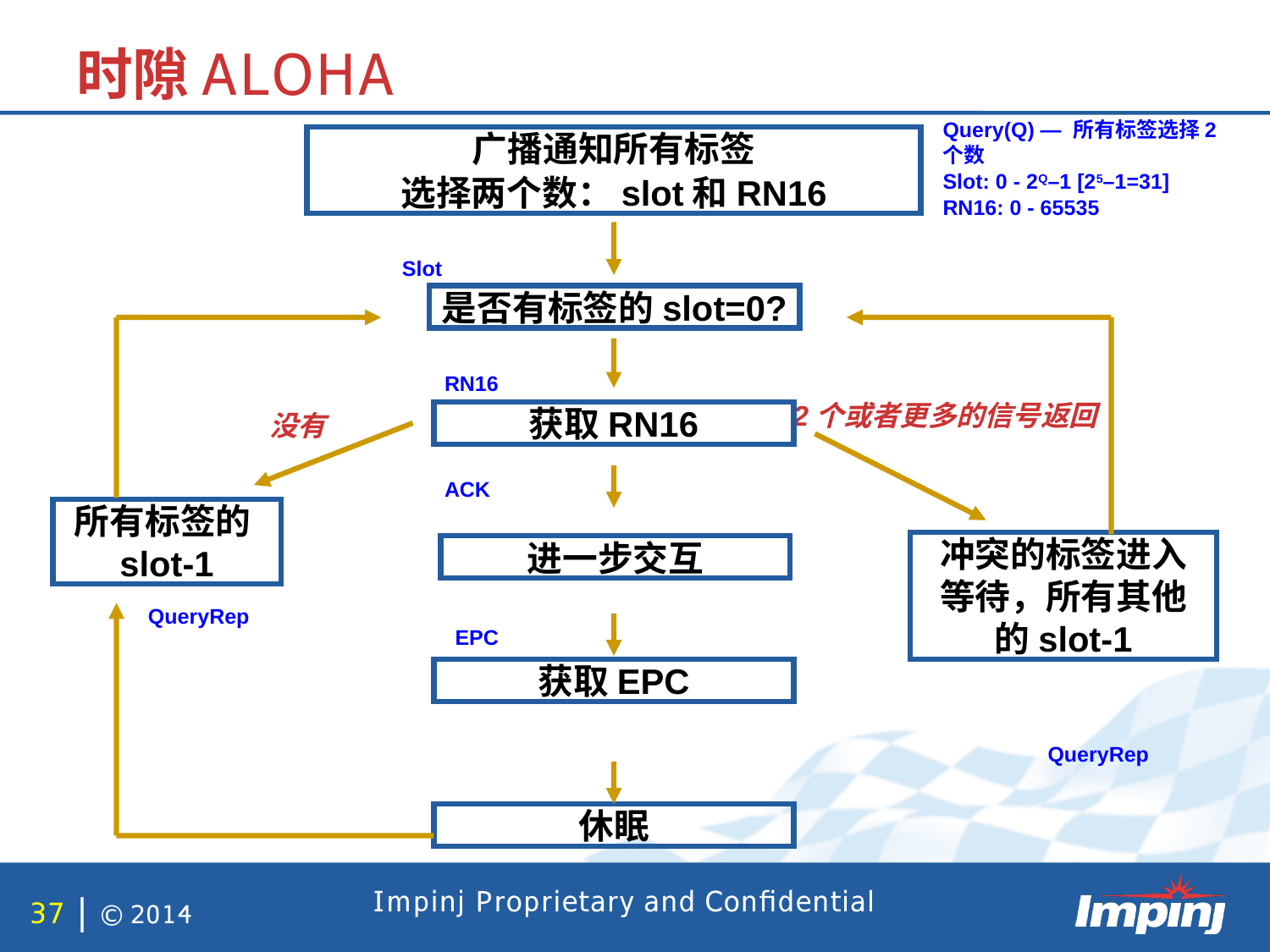

# 时隙ALOHA
Query(Q) — 所有标签选择2个数
Slot: 0 - 2Q–1 [25–1=31]
RN16: 0 - 65535
广播通知所有标签
选择两个数：slot和RN16

Slot
是否有标签的slot=0?

RN16
2个或者更多的信号返回
没有
获取RN16

ACK
所有标签的slot-1
冲突的标签进入等待，所有其他的slot-1
进一步交互

QueryRep

EPC
获取EPC
QueryRep

休眠